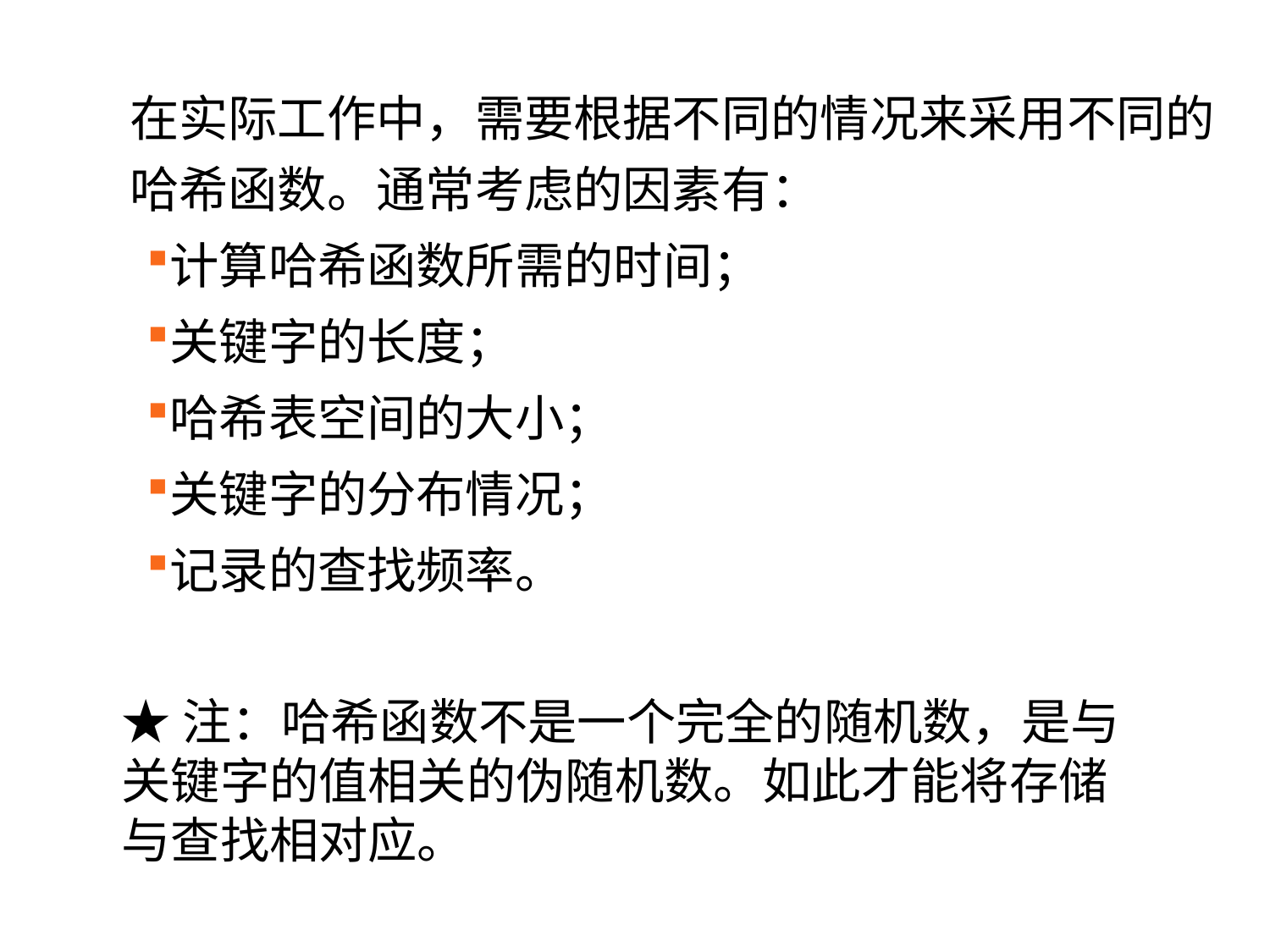

在实际工作中，需要根据不同的情况来采用不同的哈希函数。通常考虑的因素有：
计算哈希函数所需的时间；
关键字的长度；
哈希表空间的大小；
关键字的分布情况；
记录的查找频率。

★注：哈希函数不是一个完全的随机数，是与关键字的值相关的伪随机数。如此才能将存储与查找相对应。